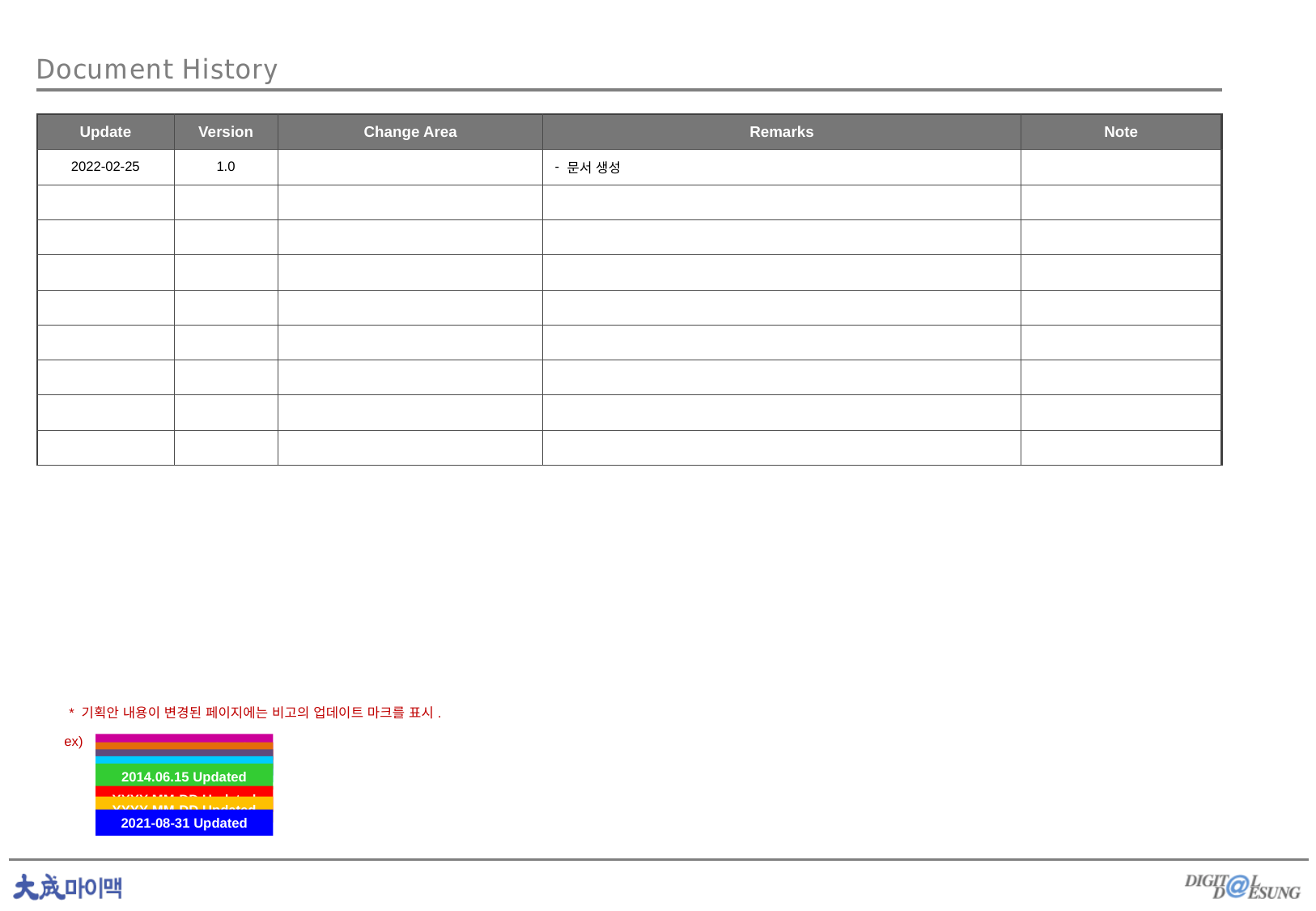

| Update | Version | Change Area | Remarks | Note |
| --- | --- | --- | --- | --- |
| 2022-02-25 | 1.0 |  | 문서 생성 |  |
|  |  |  |  |  |
|  |  |  |  |  |
|  |  |  |  |  |
|  |  |  |  |  |
|  |  |  |  |  |
|  |  |  |  |  |
|  |  |  |  |  |
|  |  |  |  |  |
* 기획안 내용이 변경된 페이지에는 비고의 업데이트 마크를 표시.
ex)
2014.05.27 Updated
2014.06.01 Updated
2014.06.09 Updated
2014.06.11 Updated
2014.06.15 Updated
YYYY-MM-DD Updated
YYYY-MM-DD Updated
2021-08-31 Updated